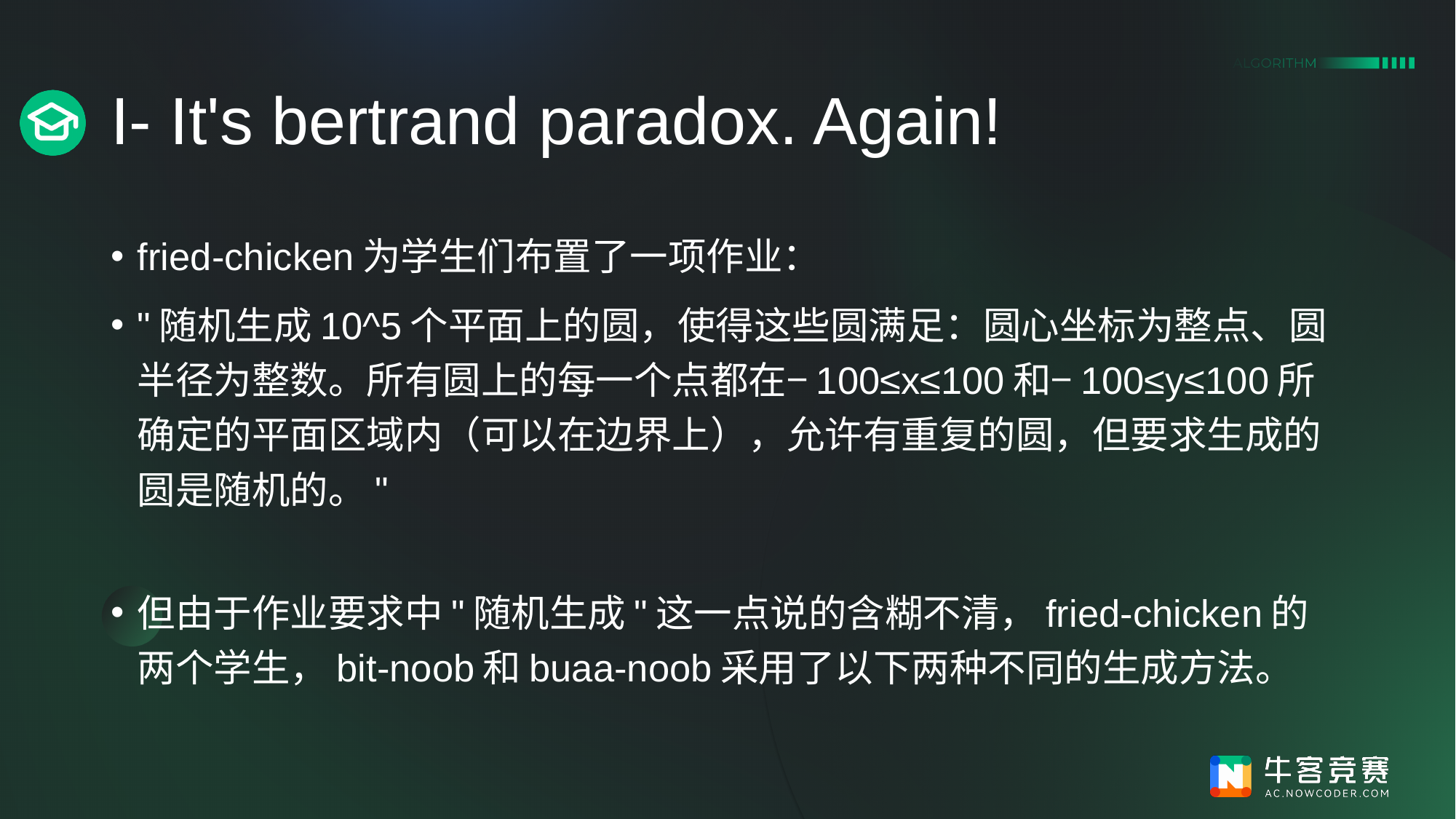

# I- It's bertrand paradox. Again!
fried-chicken为学生们布置了一项作业：
"随机生成10^5个平面上的圆，使得这些圆满足：圆心坐标为整点、圆半径为整数。所有圆上的每一个点都在−100≤x≤100和−100≤y≤100所确定的平面区域内（可以在边界上），允许有重复的圆，但要求生成的圆是随机的。"
但由于作业要求中"随机生成"这一点说的含糊不清，fried-chicken的两个学生，bit-noob和buaa-noob采用了以下两种不同的生成方法。